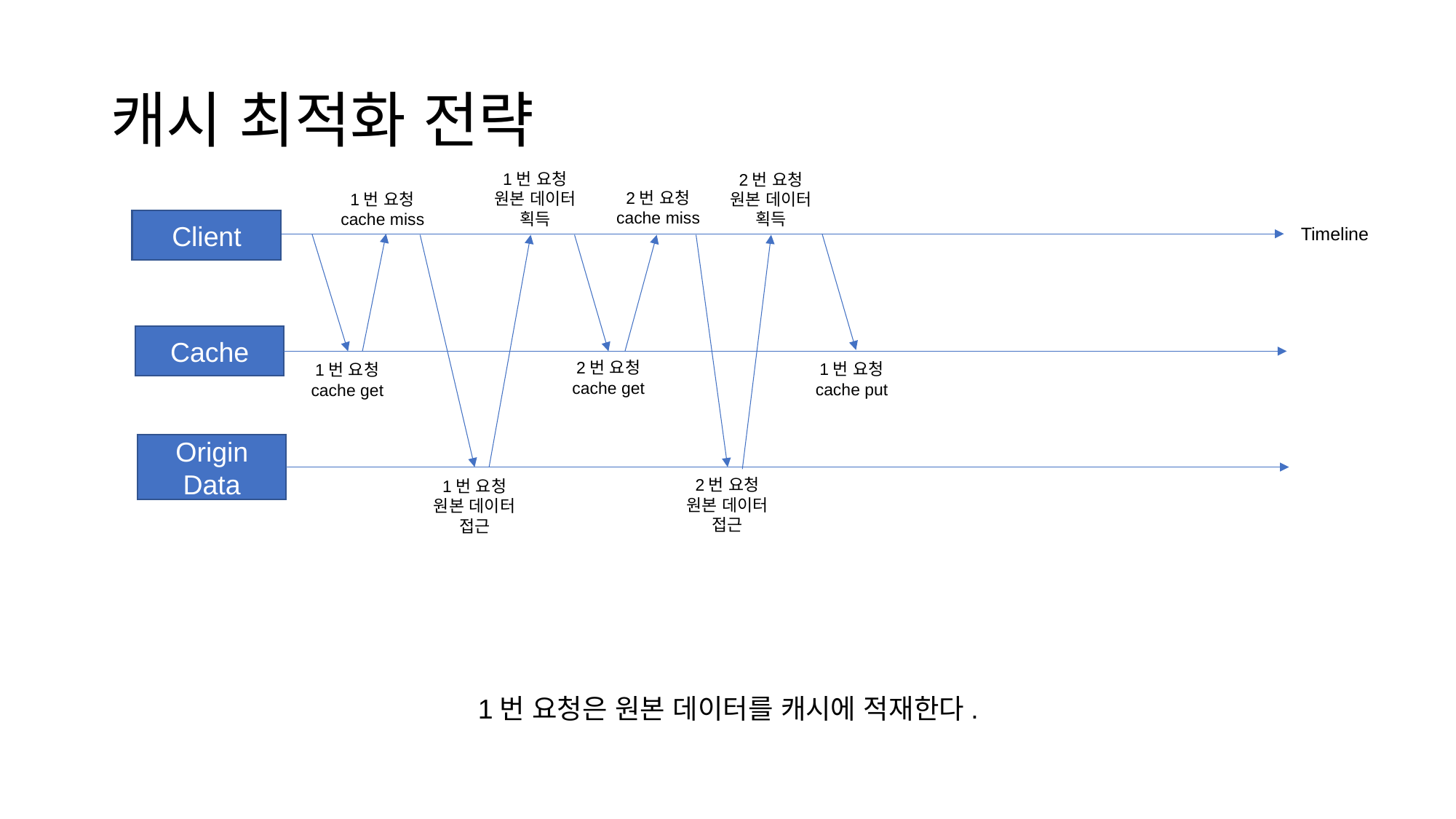

# 캐시 최적화 전략
1번 요청
원본 데이터
획득
2번 요청
원본 데이터
획득
2번 요청
cache miss
1번 요청
cache miss
Client
Timeline
Cache
2번 요청
cache get
1번 요청
cache put
1번 요청
cache get
Origin Data
2번 요청
원본 데이터
접근
1번 요청
원본 데이터
접근
1번 요청은 원본 데이터를 캐시에 적재한다.